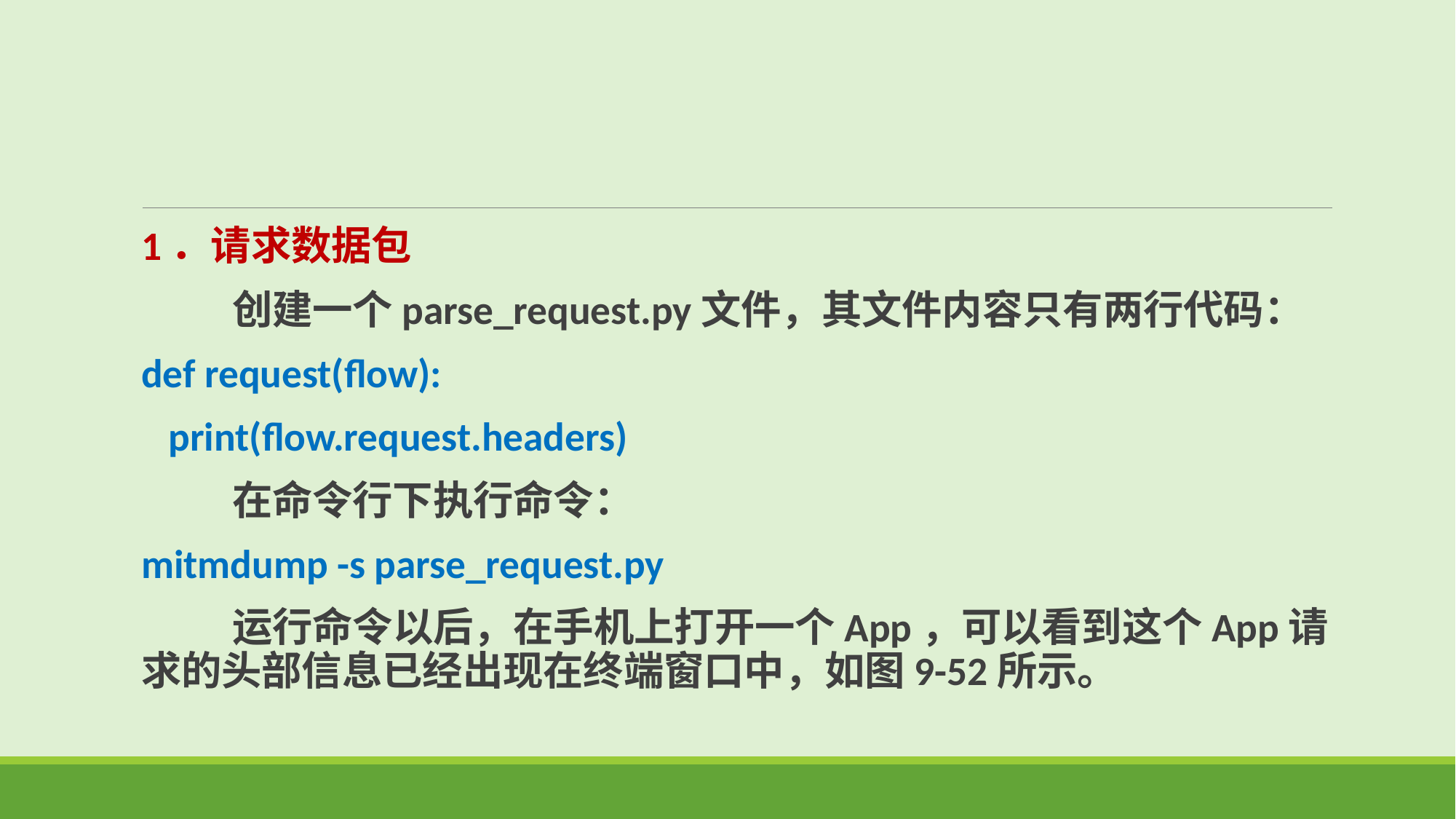

1．请求数据包
         创建一个parse_request.py文件，其文件内容只有两行代码：
def request(flow):
   print(flow.request.headers)
         在命令行下执行命令：
mitmdump -s parse_request.py
         运行命令以后，在手机上打开一个App，可以看到这个App请求的头部信息已经出现在终端窗口中，如图9-52所示。